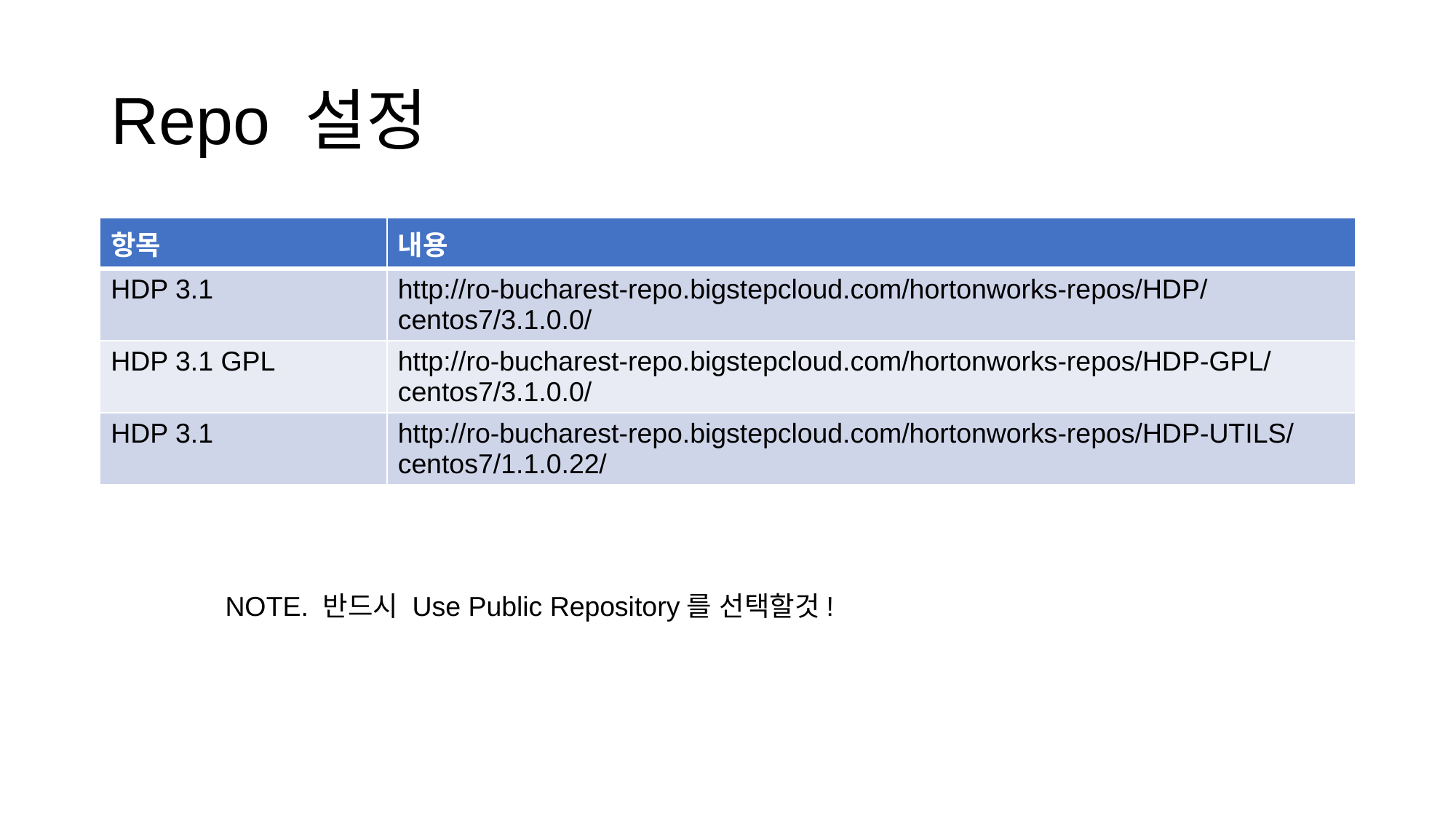

# Repo 설정
| 항목 | 내용 |
| --- | --- |
| HDP 3.1 | http://ro-bucharest-repo.bigstepcloud.com/hortonworks-repos/HDP/centos7/3.1.0.0/ |
| HDP 3.1 GPL | http://ro-bucharest-repo.bigstepcloud.com/hortonworks-repos/HDP-GPL/centos7/3.1.0.0/ |
| HDP 3.1 | http://ro-bucharest-repo.bigstepcloud.com/hortonworks-repos/HDP-UTILS/centos7/1.1.0.22/ |
NOTE. 반드시 Use Public Repository를 선택할것!